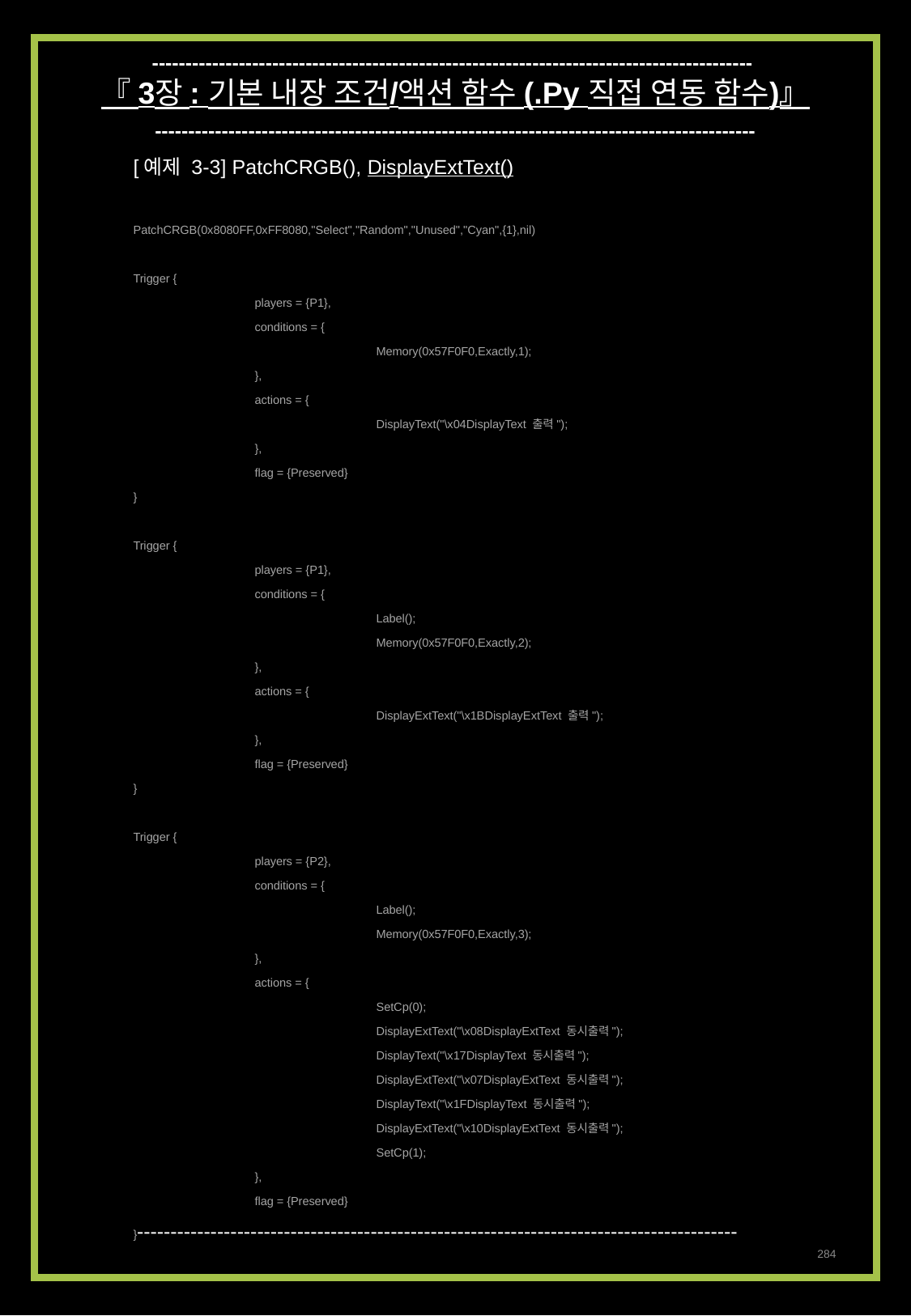

------------------------------------------------------------------------------------------
『 3장 : 기본 내장 조건/액션 함수 (.Py 직접 연동 함수)』
------------------------------------------------------------------------------------------
[예제 3-3] PatchCRGB(), DisplayExtText()

PatchCRGB(0x8080FF,0xFF8080,"Select","Random","Unused","Cyan",{1},nil)

Trigger {
	players = {P1},
	conditions = {
		Memory(0x57F0F0,Exactly,1);
	},
	actions = {
		DisplayText("\x04DisplayText 출력");
	},
	flag = {Preserved}
}

Trigger {
	players = {P1},
	conditions = {
		Label();
		Memory(0x57F0F0,Exactly,2);
	},
	actions = {
		DisplayExtText("\x1BDisplayExtText 출력");
	},
	flag = {Preserved}
}

Trigger {
	players = {P2},
	conditions = {
		Label();
		Memory(0x57F0F0,Exactly,3);
	},
	actions = {
		SetCp(0);
		DisplayExtText("\x08DisplayExtText 동시출력");
		DisplayText("\x17DisplayText 동시출력");
		DisplayExtText("\x07DisplayExtText 동시출력");
		DisplayText("\x1FDisplayText 동시출력");
		DisplayExtText("\x10DisplayExtText 동시출력");
		SetCp(1);
	},
	flag = {Preserved}
}------------------------------------------------------------------------------------------
284